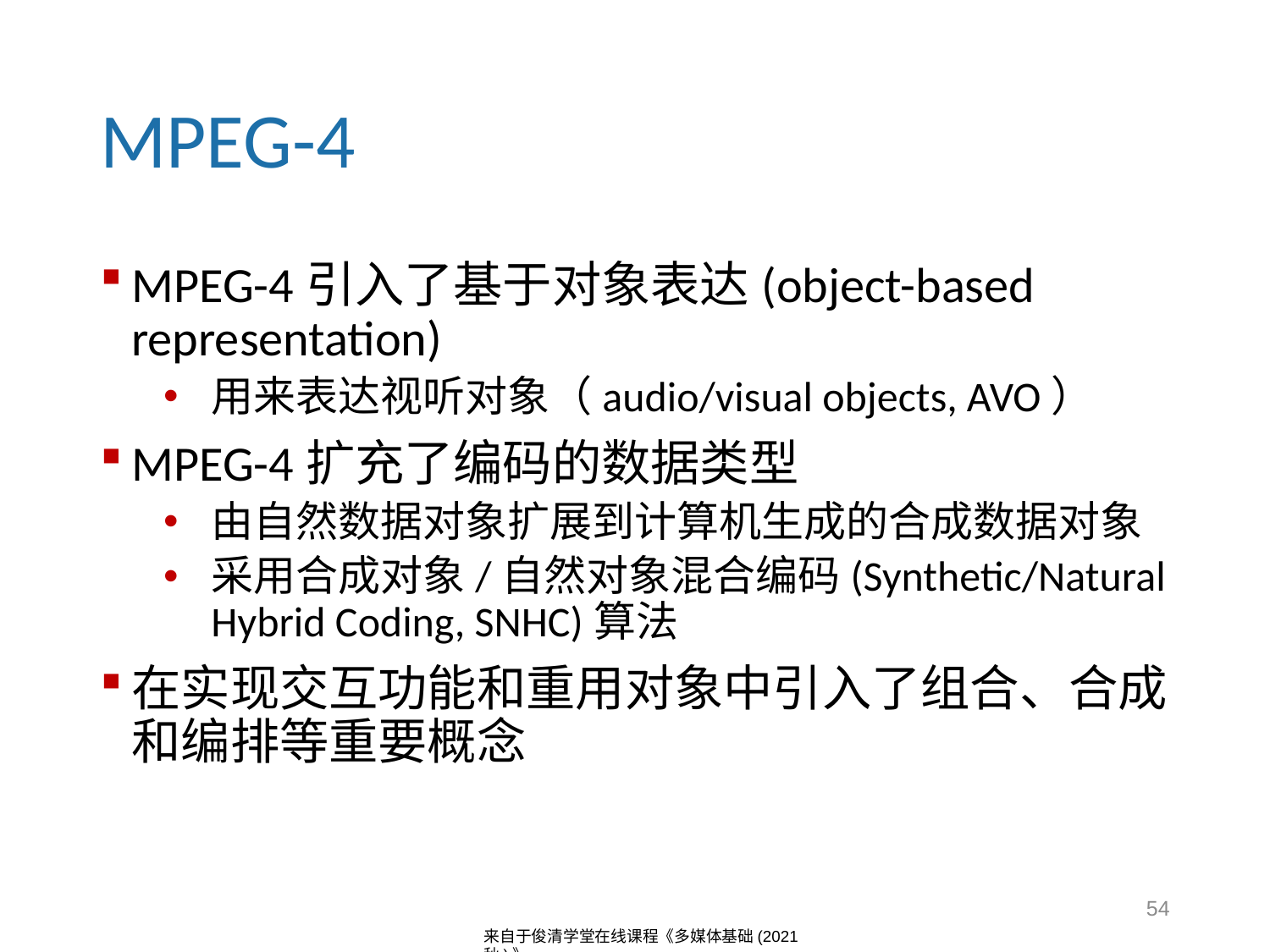

# MPEG-4
MPEG-4引入了基于对象表达(object-based representation)
用来表达视听对象（audio/visual objects, AVO）
MPEG-4扩充了编码的数据类型
由自然数据对象扩展到计算机生成的合成数据对象
采用合成对象/自然对象混合编码(Synthetic/Natural Hybrid Coding, SNHC)算法
在实现交互功能和重用对象中引入了组合、合成和编排等重要概念

54
来自于俊清学堂在线课程《多媒体基础(2021秋)》